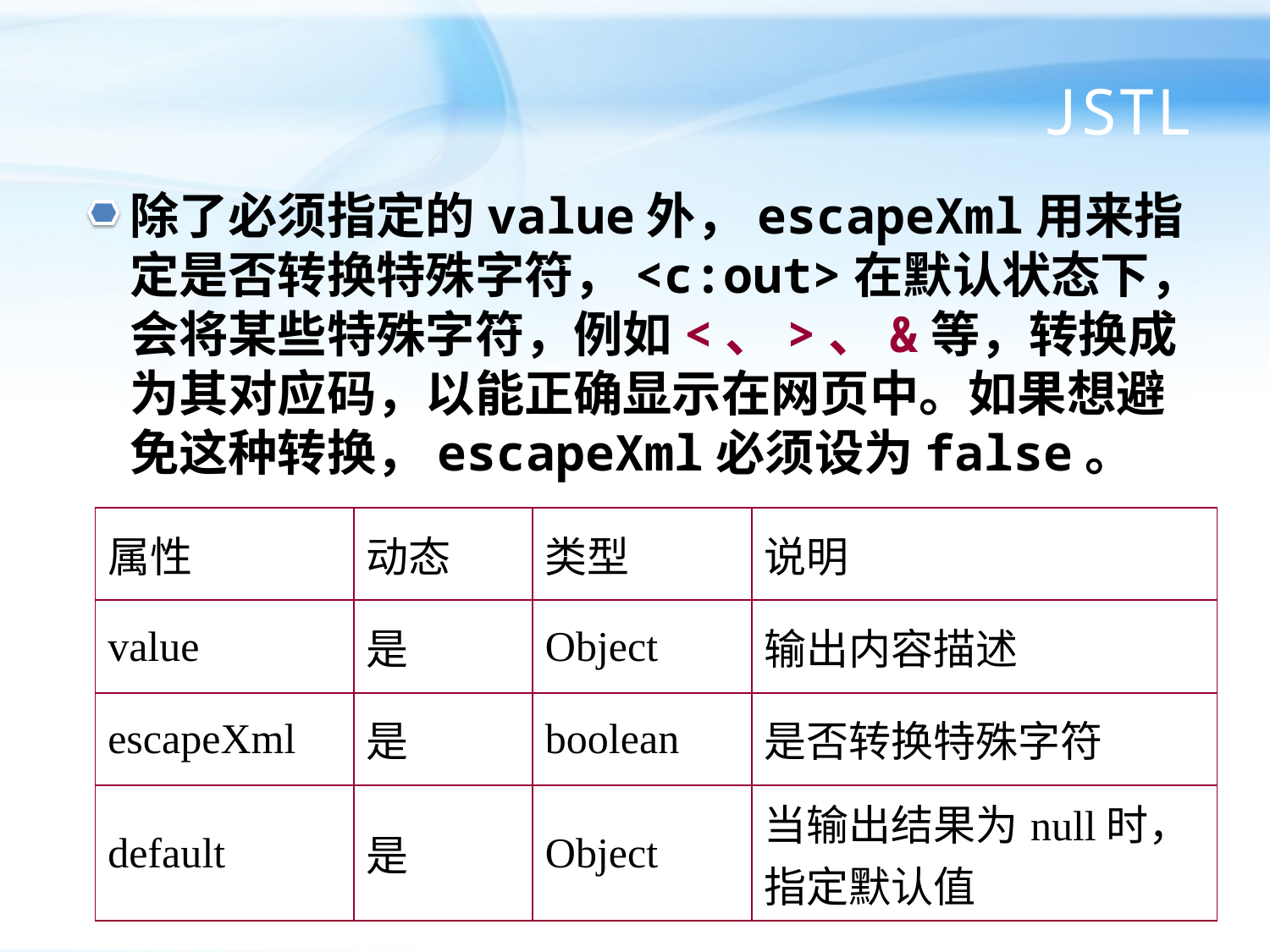

# JSTL
除了必须指定的value外，escapeXml用来指定是否转换特殊字符，<c:out>在默认状态下，会将某些特殊字符，例如<、>、&等，转换成为其对应码，以能正确显示在网页中。如果想避免这种转换，escapeXml必须设为false。
| 属性 | 动态 | 类型 | 说明 |
| --- | --- | --- | --- |
| value | 是 | Object | 输出内容描述 |
| escapeXml | 是 | boolean | 是否转换特殊字符 |
| default | 是 | Object | 当输出结果为null时，指定默认值 |